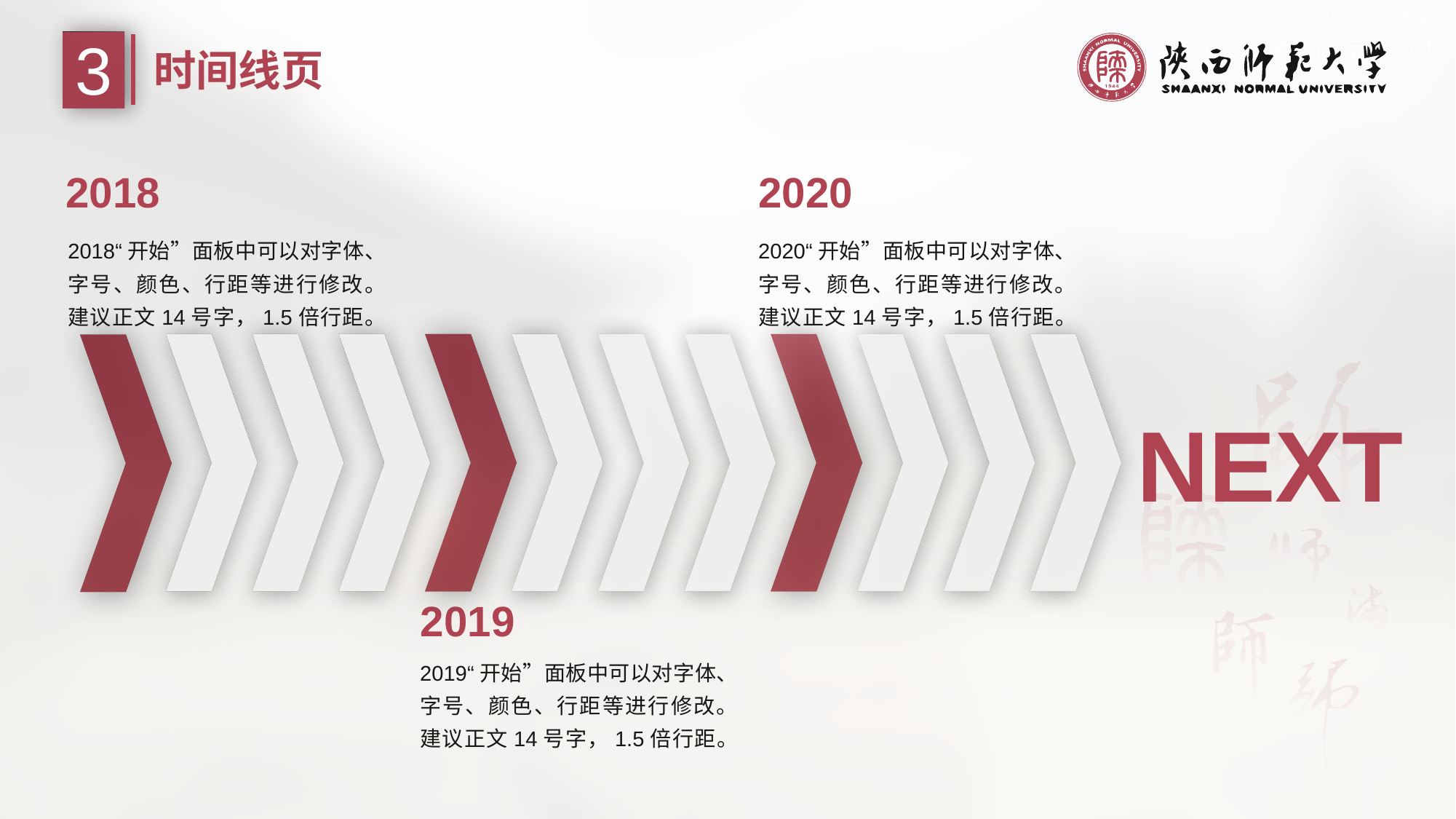

3
时间线页
2018
2020
2018“开始”面板中可以对字体、字号、颜色、行距等进行修改。建议正文14号字，1.5倍行距。
2020“开始”面板中可以对字体、字号、颜色、行距等进行修改。建议正文14号字，1.5倍行距。

NEXT
2019
2019“开始”面板中可以对字体、字号、颜色、行距等进行修改。建议正文14号字，1.5倍行距。